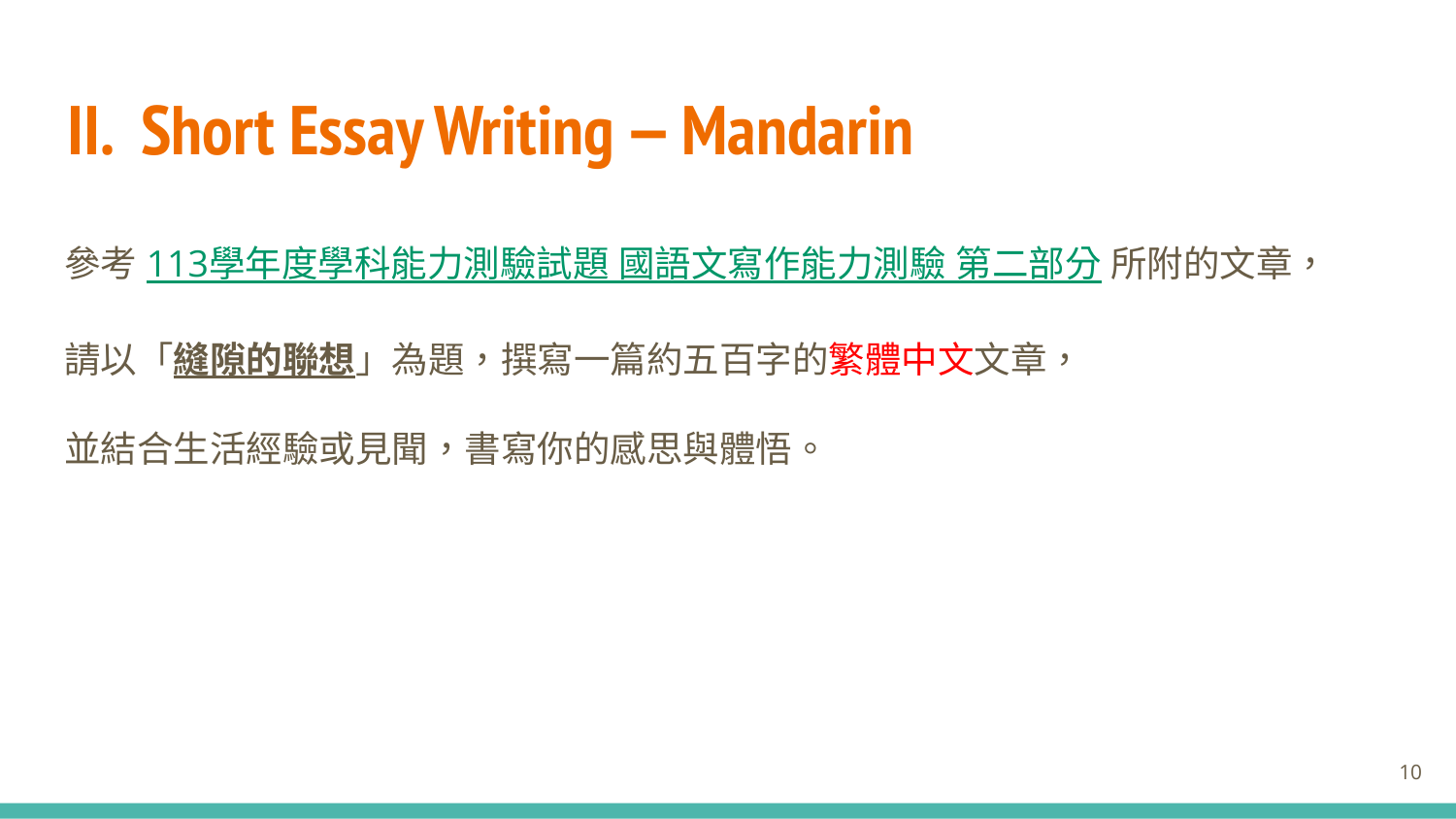

# Short Essay Writing — Mandarin
參考 113學年度學科能力測驗試題 國語文寫作能力測驗 第二部分 所附的文章，
請以「縫隙的聯想」為題，撰寫一篇約五百字的繁體中文文章，
並結合生活經驗或見聞，書寫你的感思與體悟。
10